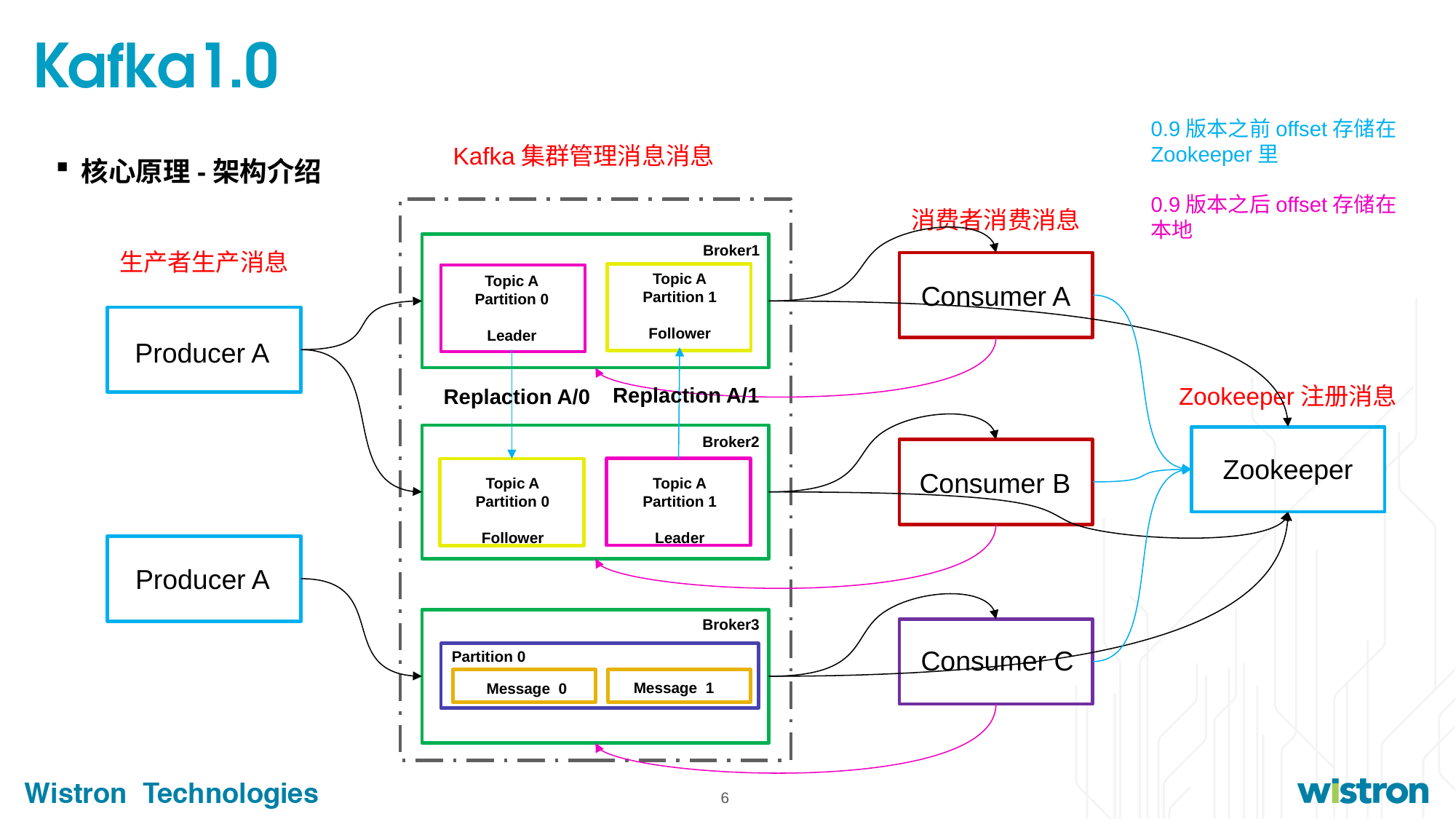

# Kafka1.0
0.9版本之前offset存储在Zookeeper里

Kafka集群管理消息消息
核心原理-架构介绍

0.9版本之后offset存储在本地

消费者消费消息

Broker1
生产者生产消息

Topic A
Partition 1

Follower

Topic A
Partition 0

Leader
Consumer A

Producer A
Zookeeper注册消息
Replaction A/1
Replaction A/0

Broker2

Zookeeper

Consumer B
Topic A
Partition 1

Leader
Topic A
Partition 0

Follower

Producer A

Broker3

Consumer C
Partition 0

Message  1
Message  0
6